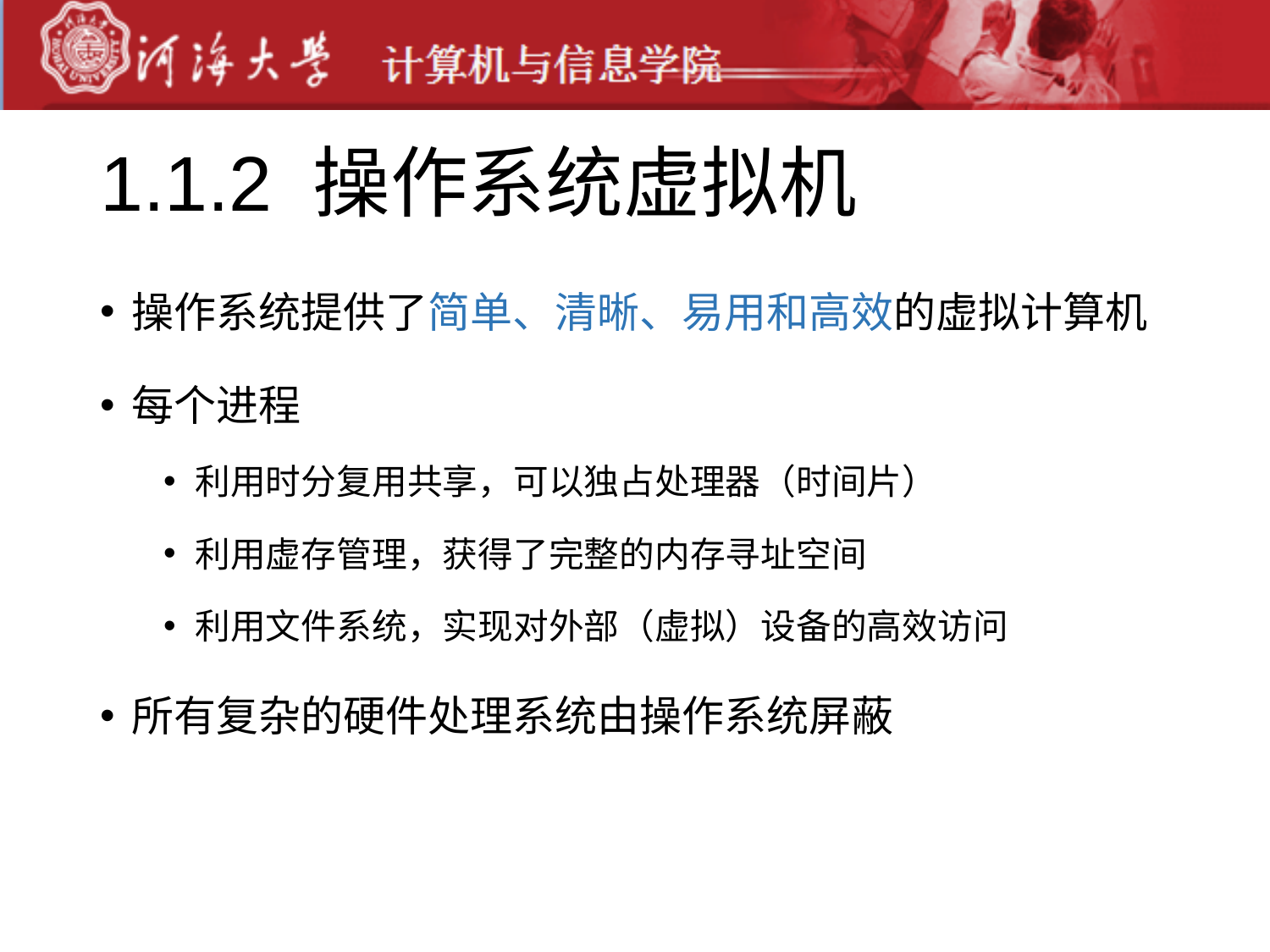

# 1.1.2 操作系统虚拟机
操作系统提供了简单、清晰、易用和高效的虚拟计算机
每个进程
利用时分复用共享，可以独占处理器（时间片）
利用虚存管理，获得了完整的内存寻址空间
利用文件系统，实现对外部（虚拟）设备的高效访问
所有复杂的硬件处理系统由操作系统屏蔽